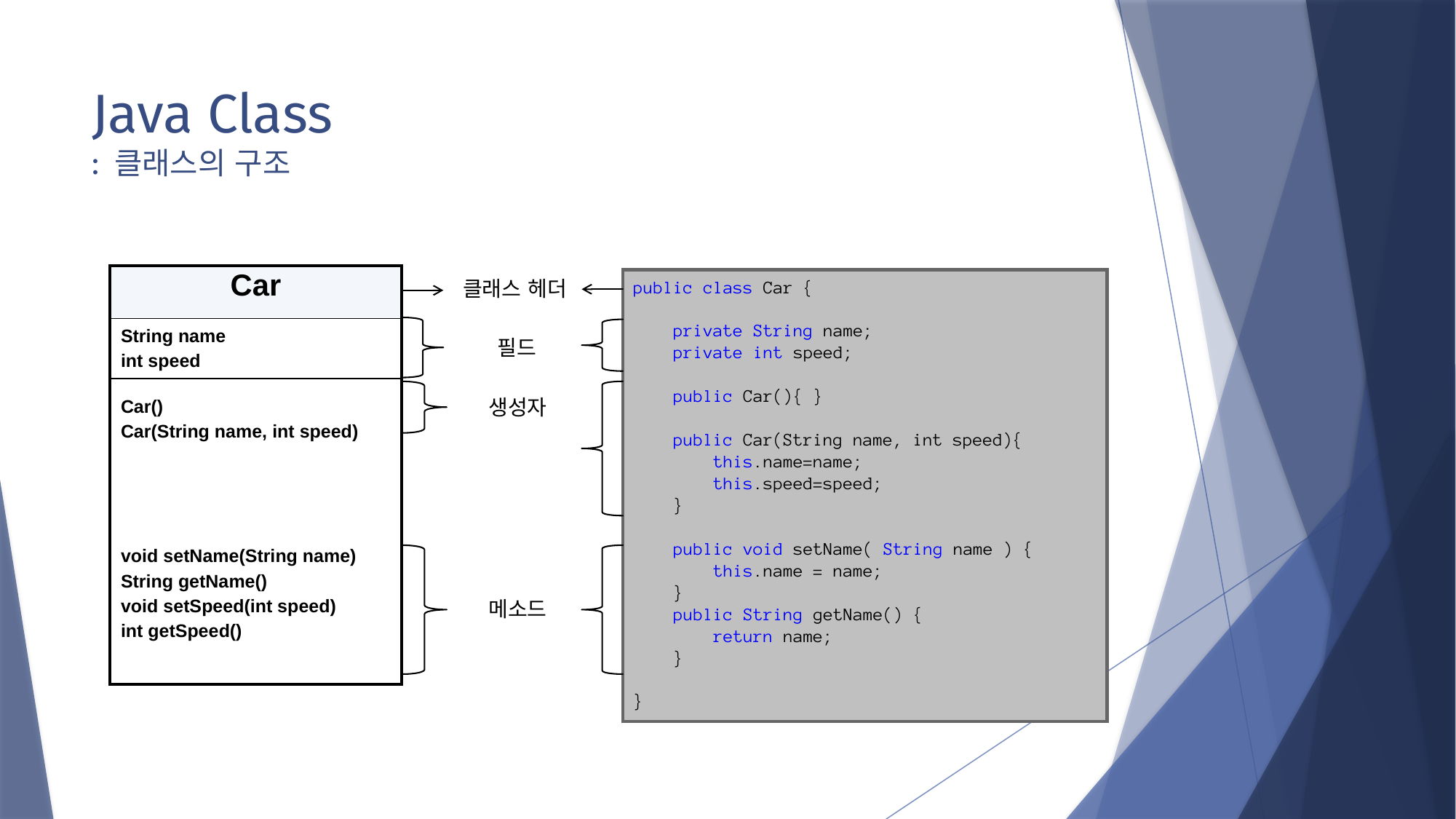

# Java Class : 클래스의 구조

| Car |
| --- |
| String name int speed |
| Car() Car(String name, int speed) void setName(String name) String getName() void setSpeed(int speed) int getSpeed() |
클래스 헤더
public class Car {

    private String name;
    private int speed;
    public Car(){ }
    public Car(String name, int speed){
        this.name=name;
        this.speed=speed;
    }
    public void setName( String name ) {
        this.name = name;
    }
    public String getName() {
        return name;
    }
}

 필드

생성자

메소드